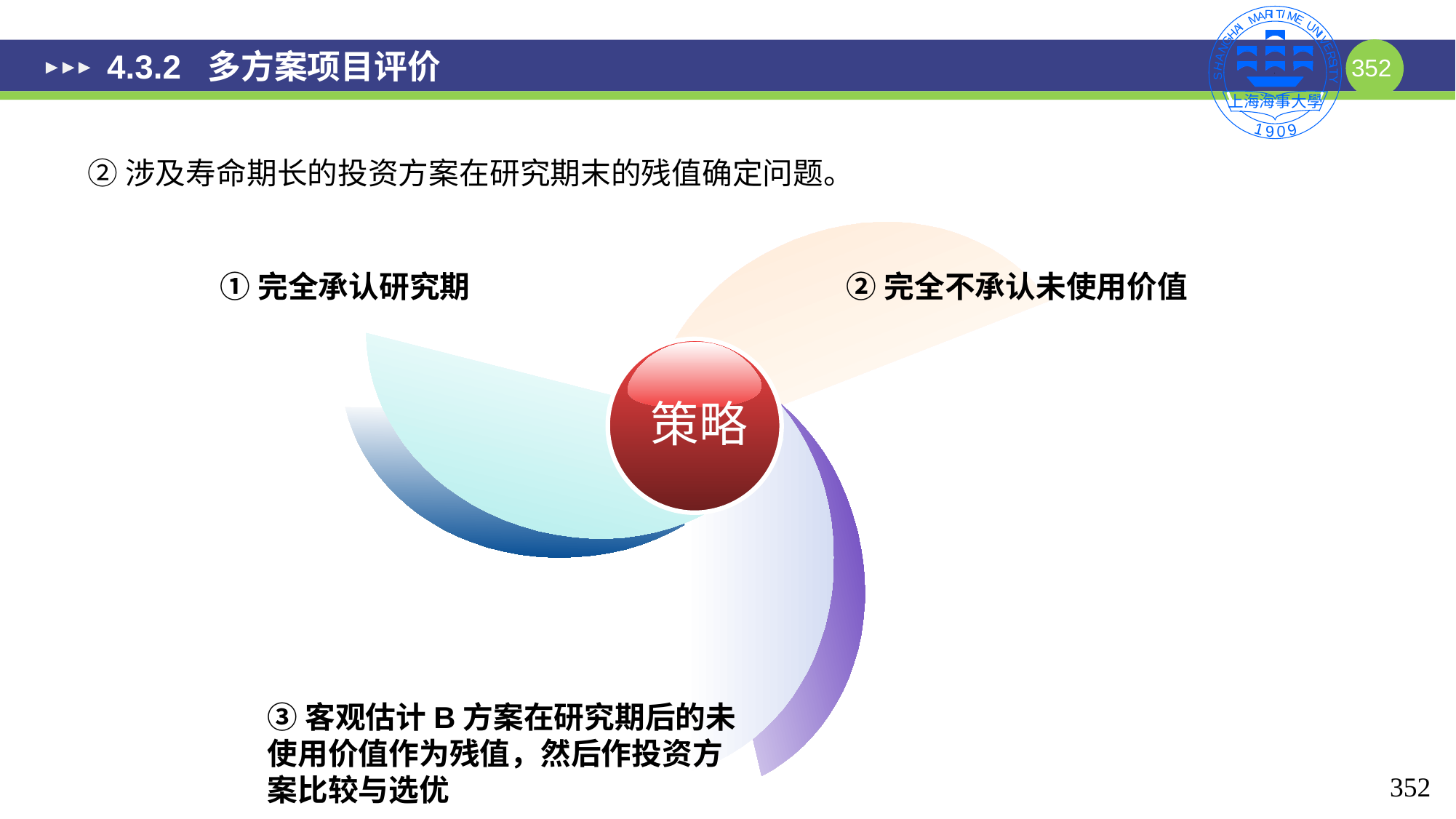

# 4.3.2  多方案项目评价

②涉及寿命期长的投资方案在研究期末的残值确定问题。

①完全承认研究期
②完全不承认未使用价值

策略
③客观估计B方案在研究期后的未使用价值作为残值，然后作投资方案比较与选优
352
352